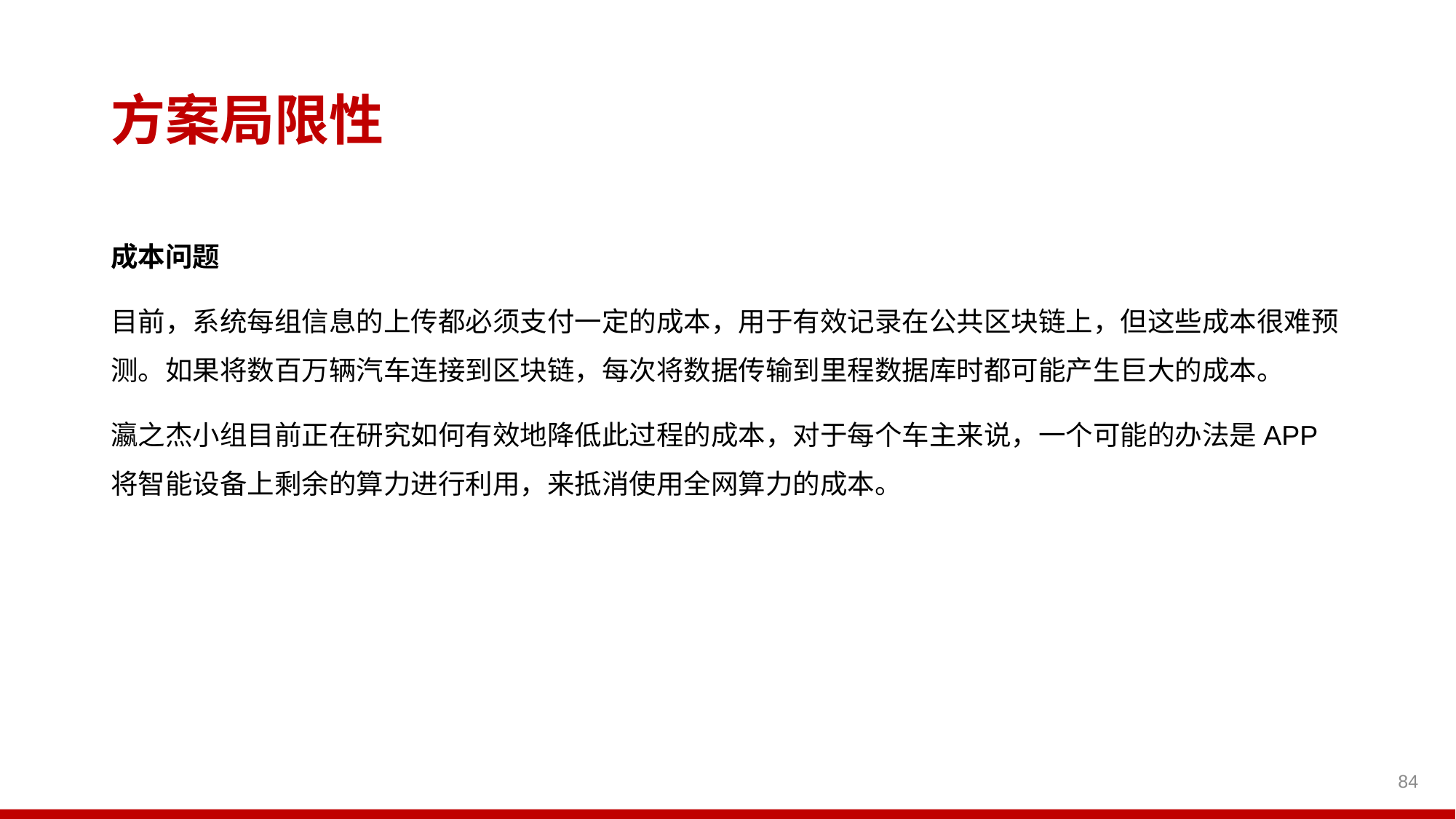

方案局限性
成本问题
目前，系统每组信息的上传都必须支付一定的成本，用于有效记录在公共区块链上，但这些成本很难预测。如果将数百万辆汽车连接到区块链，每次将数据传输到里程数据库时都可能产生巨大的成本。
瀛之杰小组目前正在研究如何有效地降低此过程的成本，对于每个车主来说，一个可能的办法是APP将智能设备上剩余的算力进行利用，来抵消使用全网算力的成本。
84